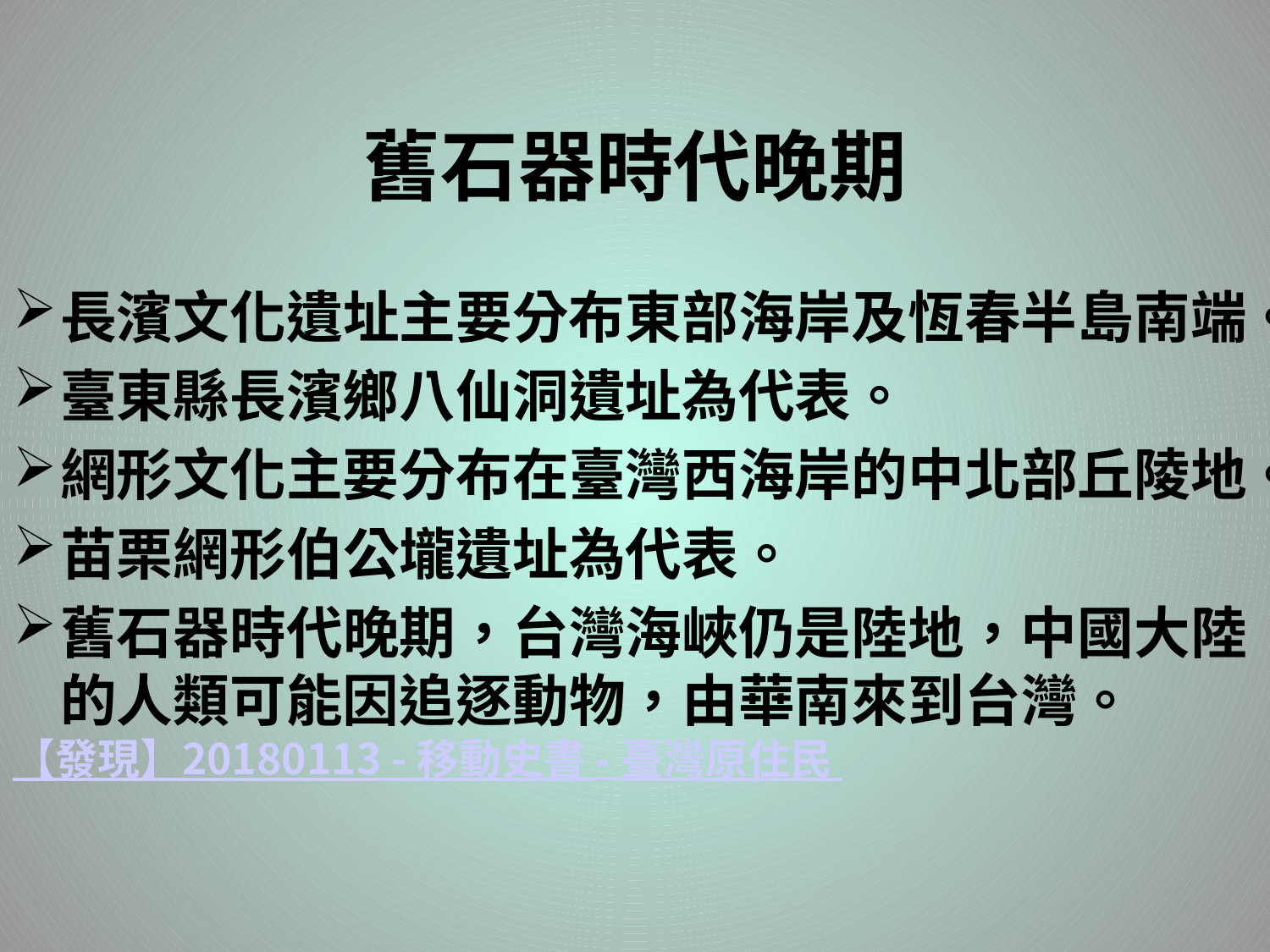

# 舊石器時代晚期
長濱文化遺址主要分布東部海岸及恆春半島南端。
臺東縣長濱鄉八仙洞遺址為代表。
網形文化主要分布在臺灣西海岸的中北部丘陵地。
苗栗網形伯公壠遺址為代表。
舊石器時代晚期，台灣海峽仍是陸地，中國大陸的人類可能因追逐動物，由華南來到台灣。
【發現】20180113 - 移動史書 - 臺灣原住民